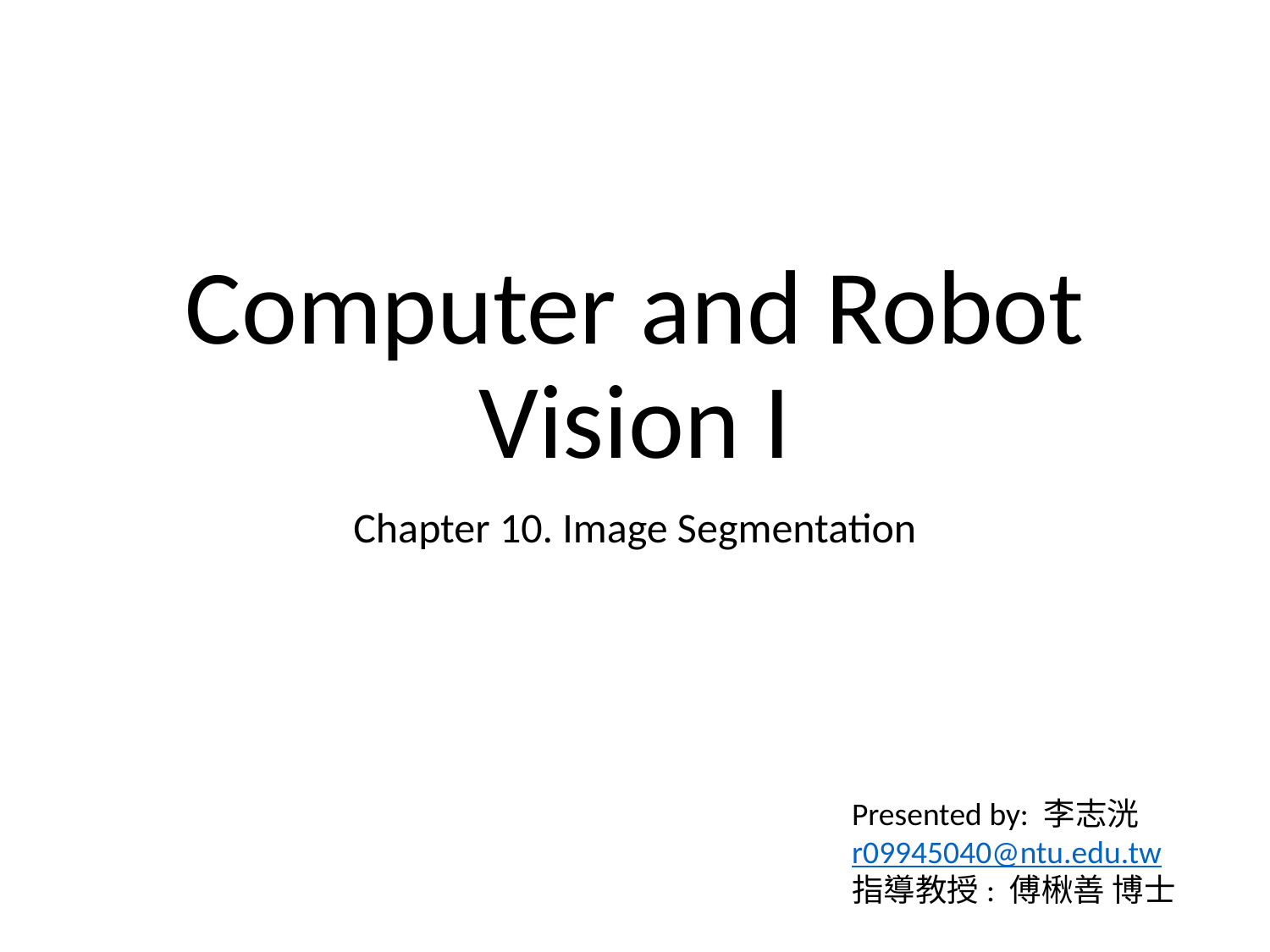

# Computer and Robot Vision I
Chapter 10. Image Segmentation
Presented by: 李志洸
r09945040@ntu.edu.tw
指導教授: 傅楸善 博士